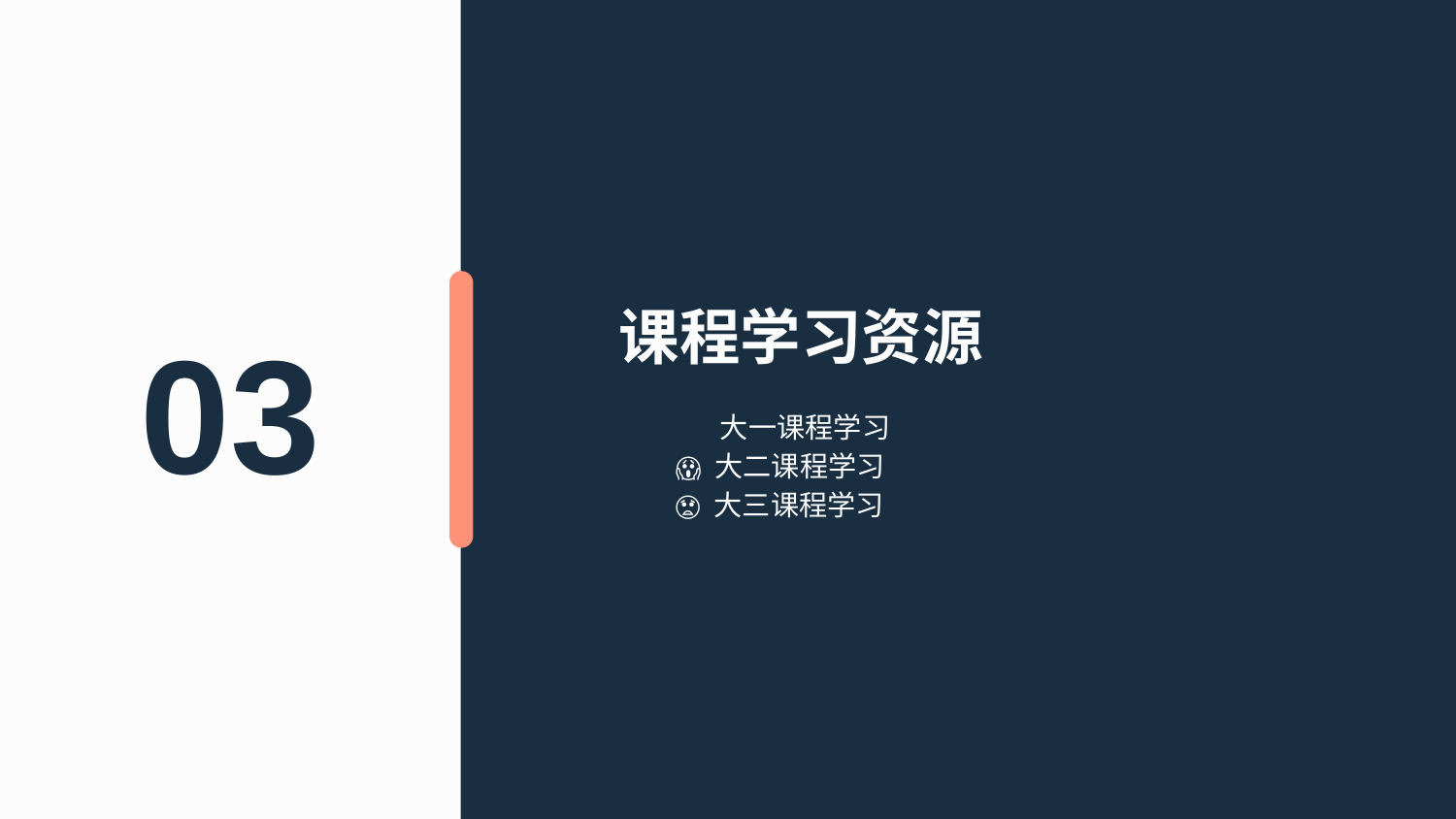

# 课程学习资源
03
🤔 大一课程学习
😱 大二课程学习
😦 大三课程学习